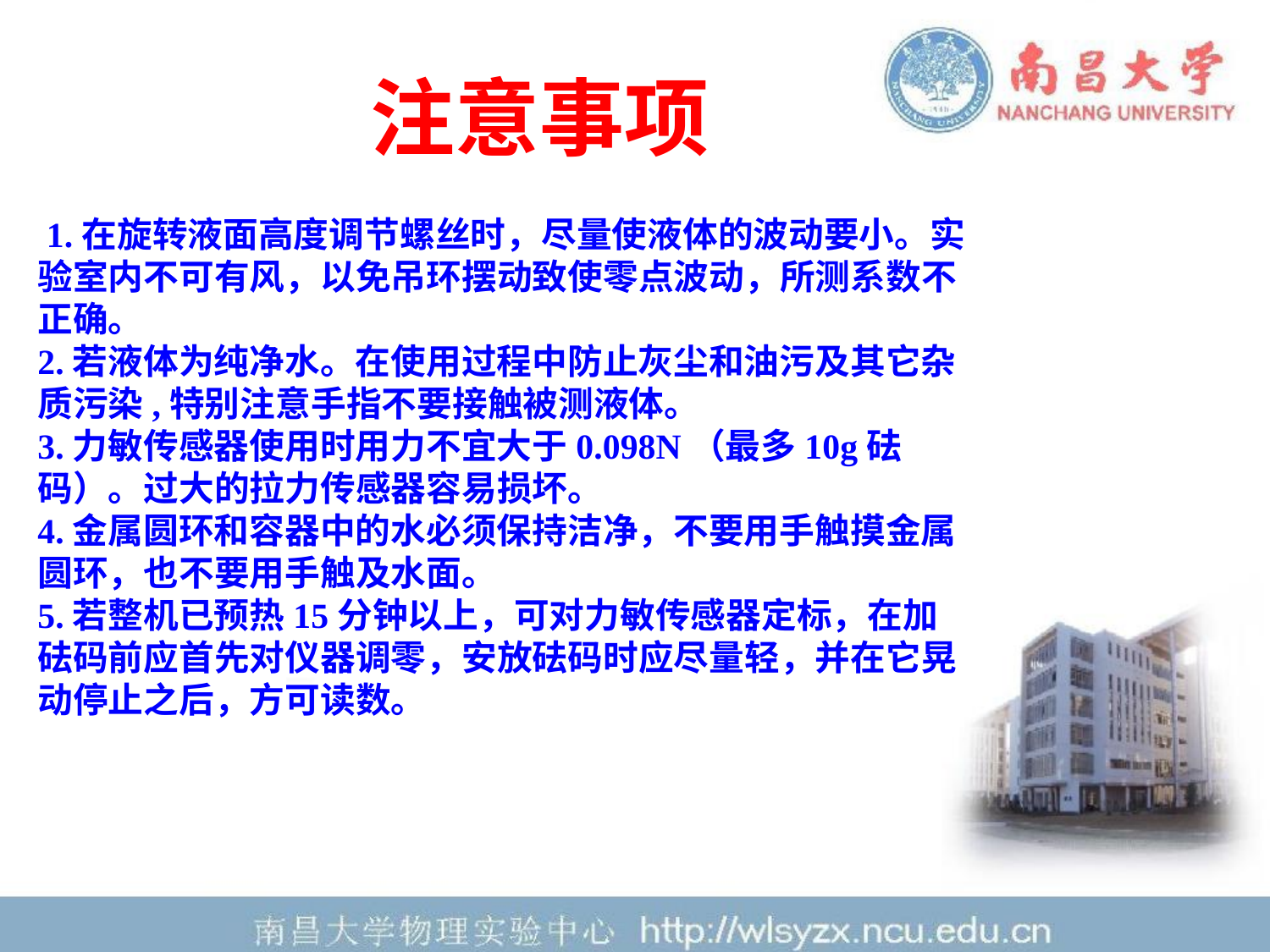

# 注意事项
 1.在旋转液面高度调节螺丝时，尽量使液体的波动要小。实验室内不可有风，以免吊环摆动致使零点波动，所测系数不正确。
2.若液体为纯净水。在使用过程中防止灰尘和油污及其它杂质污染,特别注意手指不要接触被测液体。
3.力敏传感器使用时用力不宜大于0.098N（最多10g砝码）。过大的拉力传感器容易损坏。
4.金属圆环和容器中的水必须保持洁净，不要用手触摸金属圆环，也不要用手触及水面。
5.若整机已预热15分钟以上，可对力敏传感器定标，在加砝码前应首先对仪器调零，安放砝码时应尽量轻，并在它晃动停止之后，方可读数。

25